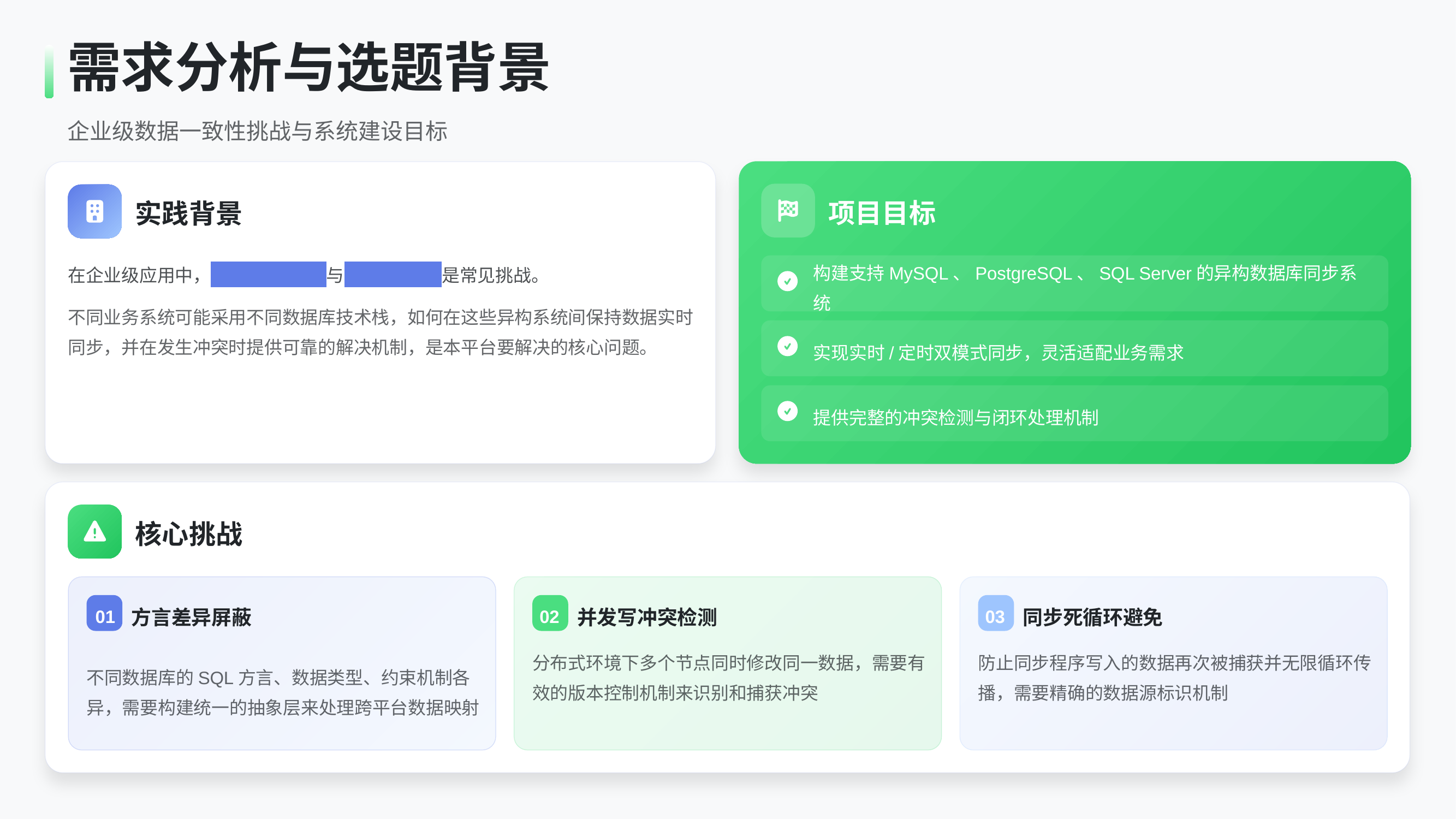

需求分析与选题背景
企业级数据一致性挑战与系统建设目标

项目目标
实践背景

在企业级应用中， 多数据源共存 与 数据一致性 是常见挑战。
构建支持MySQL、PostgreSQL、SQL Server的异构数据库同步系统

不同业务系统可能采用不同数据库技术栈，如何在这些异构系统间保持数据实时同步，并在发生冲突时提供可靠的解决机制，是本平台要解决的核心问题。

实现实时/定时双模式同步，灵活适配业务需求

提供完整的冲突检测与闭环处理机制

核心挑战

方言差异屏蔽
并发写冲突检测
同步死循环避免
01
02
03
不同数据库的SQL方言、数据类型、约束机制各异，需要构建统一的抽象层来处理跨平台数据映射
分布式环境下多个节点同时修改同一数据，需要有效的版本控制机制来识别和捕获冲突
防止同步程序写入的数据再次被捕获并无限循环传播，需要精确的数据源标识机制